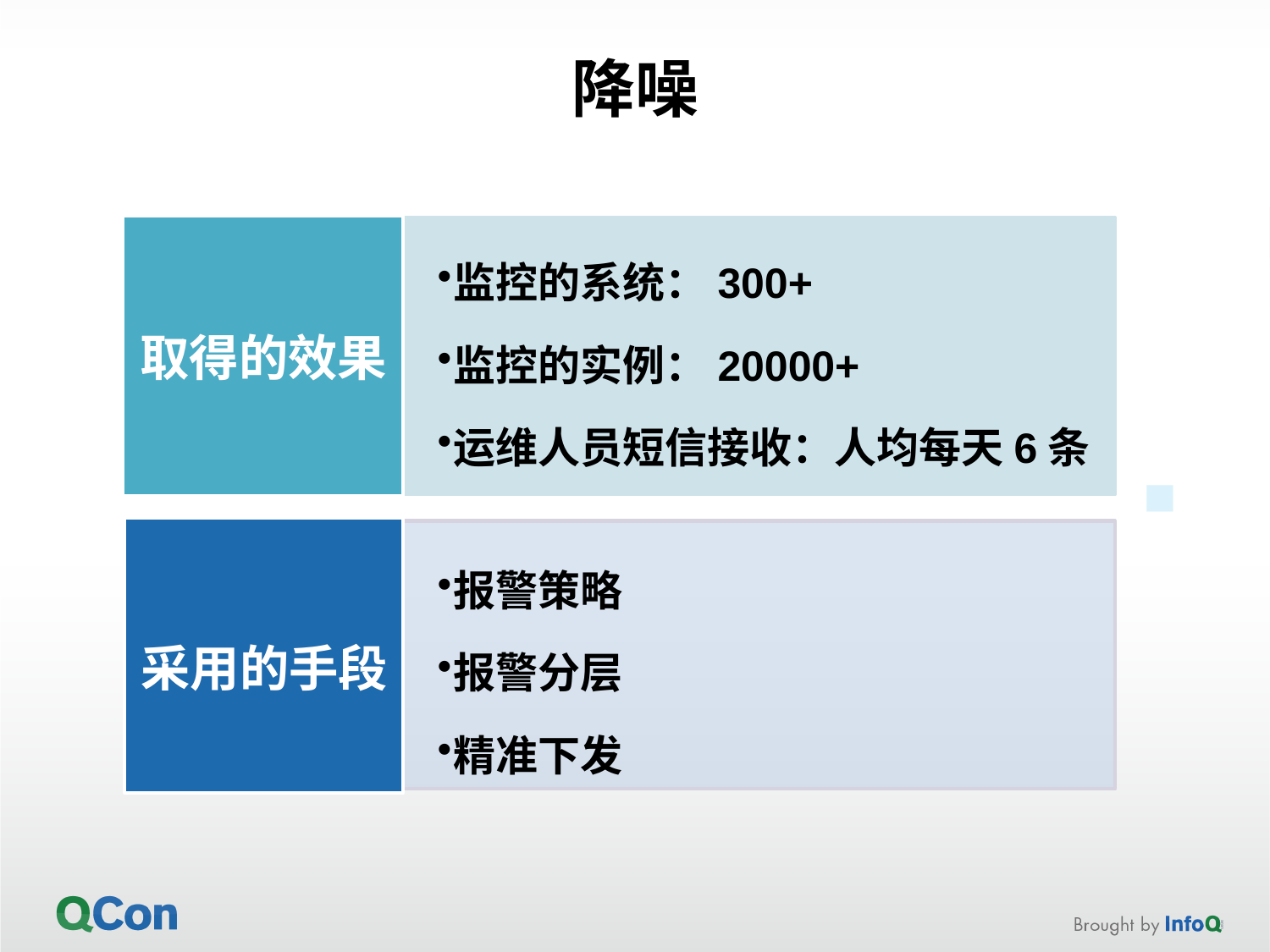

# 降噪

监控的系统：300+
监控的实例：20000+
运维人员短信接收：人均每天6条
取得的效果

报警策略
报警分层
精准下发

采用的手段